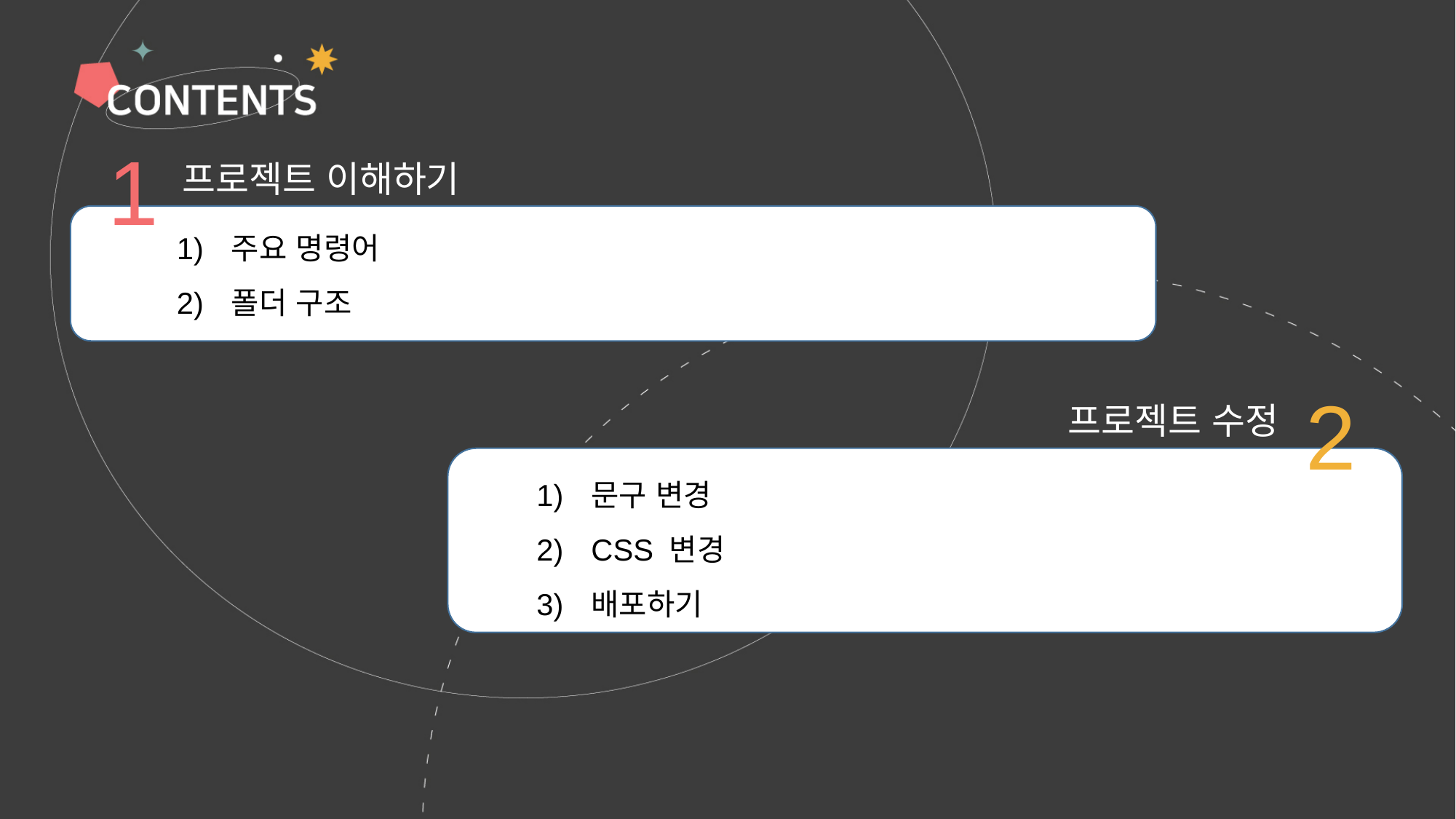

1
프로젝트 이해하기
주요 명령어
폴더 구조

2
프로젝트 수정

문구 변경
CSS 변경
배포하기